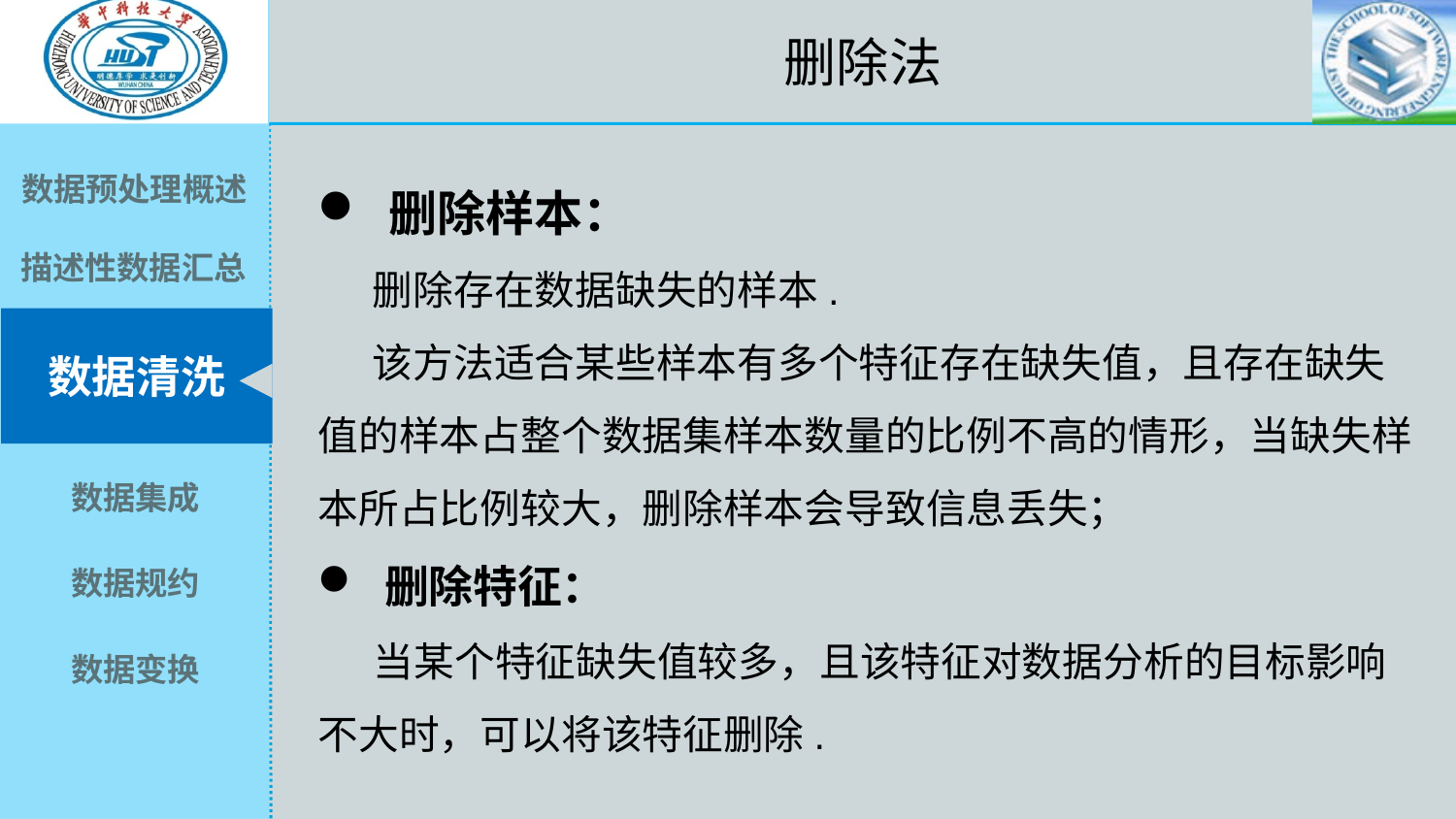

删除法
 删除样本：
     删除存在数据缺失的样本.
     该方法适合某些样本有多个特征存在缺失值，且存在缺失值的样本占整个数据集样本数量的比例不高的情形，当缺失样本所占比例较大，删除样本会导致信息丢失；
 删除特征：
     当某个特征缺失值较多，且该特征对数据分析的目标影响不大时，可以将该特征删除.